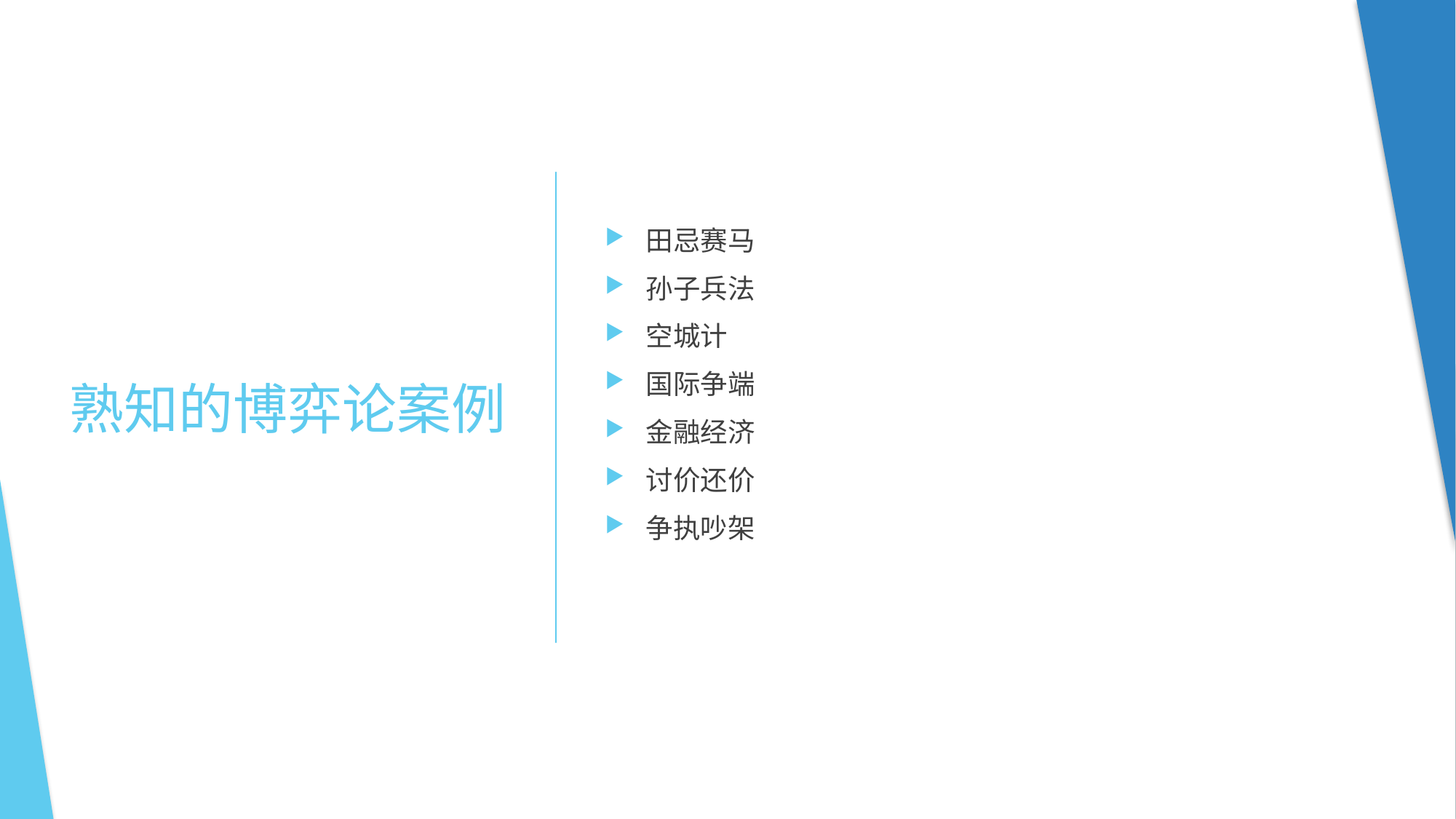

田忌赛马
孙子兵法
空城计
国际争端
金融经济
讨价还价
争执吵架

# 熟知的博弈论案例